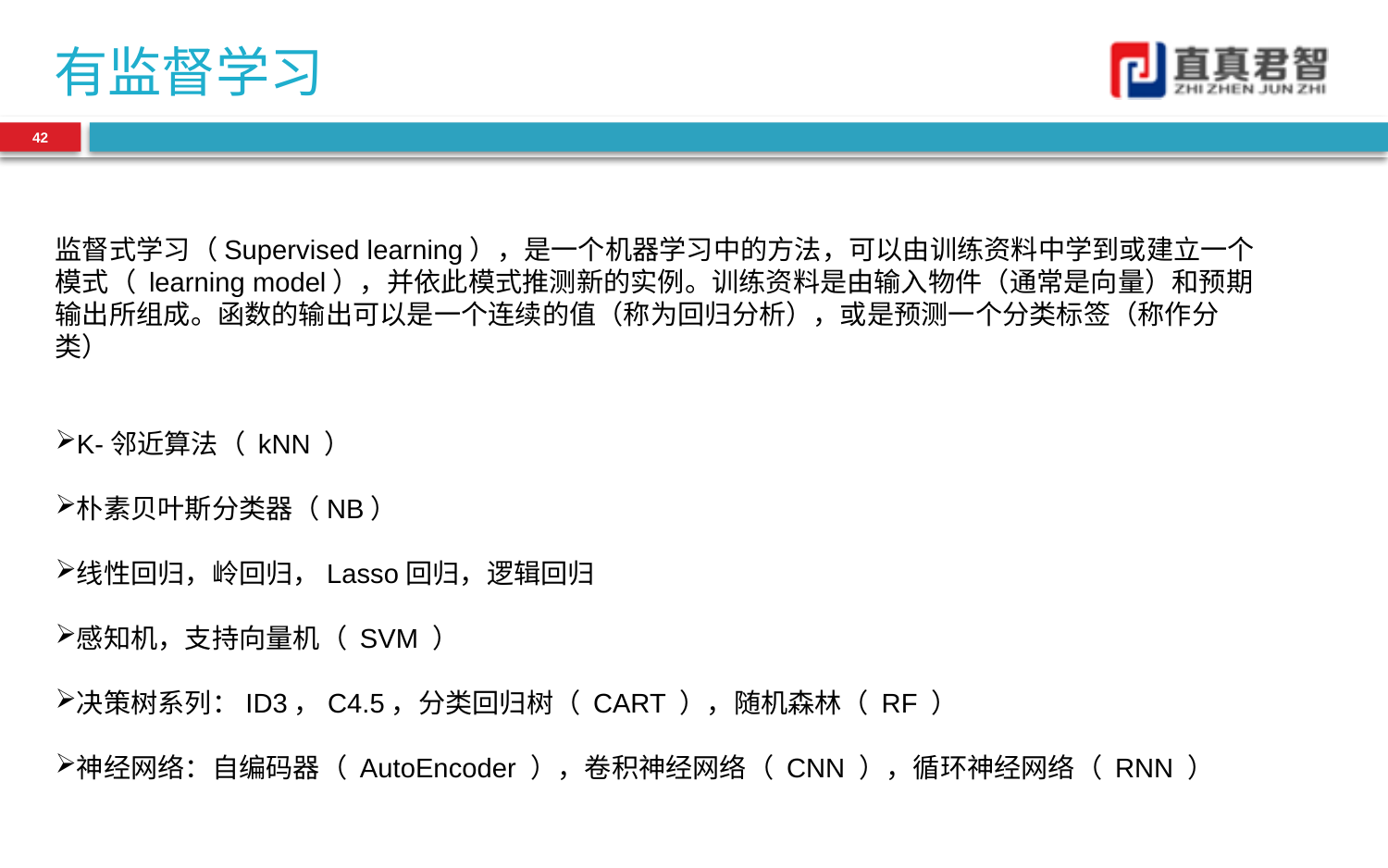

# 有监督学习
42

监督式学习（Supervised learning），是一个机器学习中的方法，可以由训练资料中学到或建立一个模式（ learning model），并依此模式推测新的实例。训练资料是由输入物件（通常是向量）和预期输出所组成。函数的输出可以是一个连续的值（称为回归分析），或是预测一个分类标签（称作分类）

K-邻近算法（ kNN ）

朴素贝叶斯分类器（NB）

线性回归，岭回归，Lasso回归，逻辑回归

感知机，支持向量机（ SVM ）

决策树系列：ID3，C4.5，分类回归树（ CART ），随机森林（ RF ）

神经网络：自编码器（ AutoEncoder ），卷积神经网络（ CNN ），循环神经网络（ RNN ）